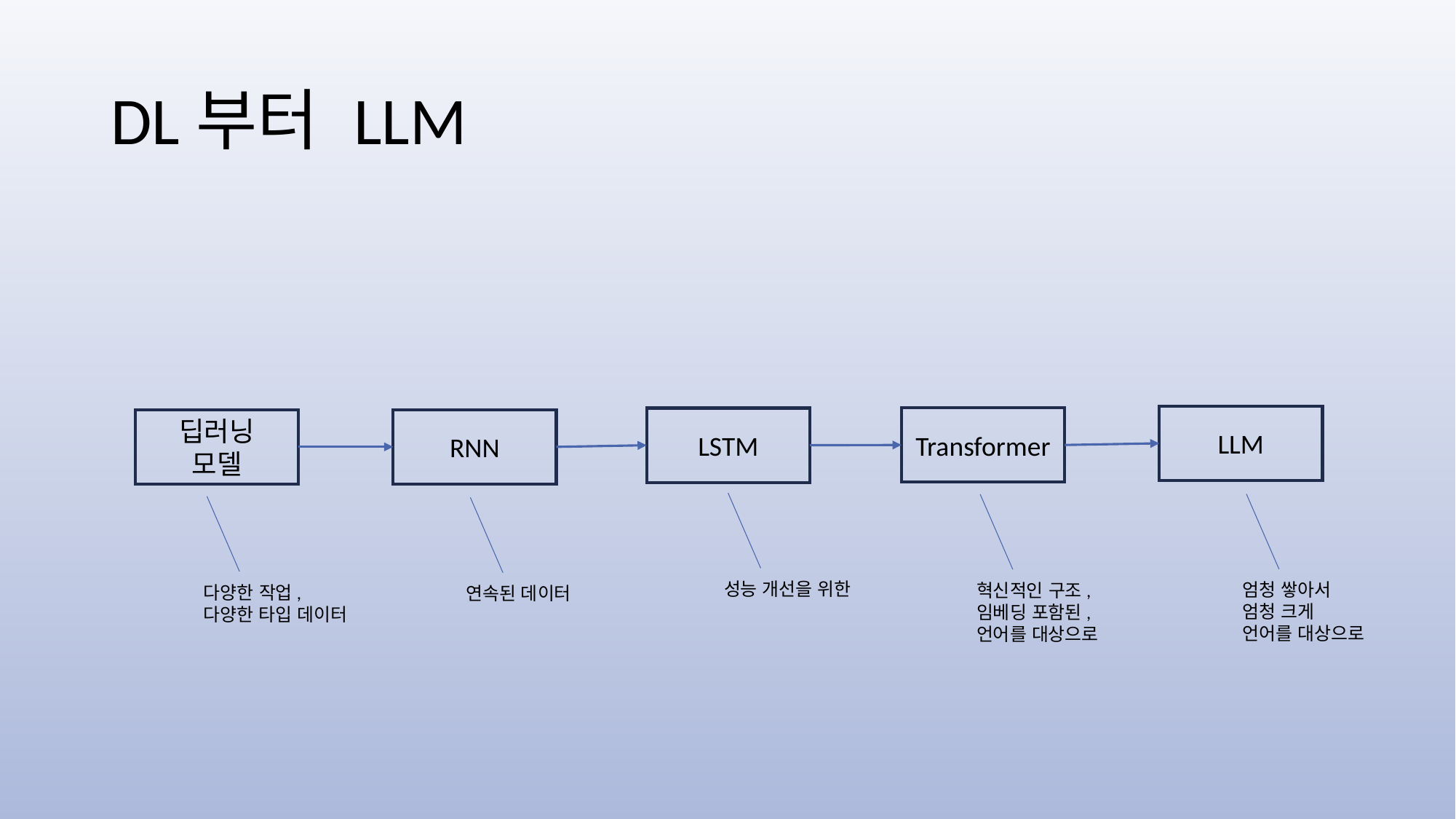

# DL부터 LLM
LLM
Transformer
LSTM
딥러닝
모델
RNN
성능 개선을 위한
엄청 쌓아서
엄청 크게
언어를 대상으로
혁신적인 구조,
임베딩 포함된,
언어를 대상으로
다양한 작업,
다양한 타입 데이터
연속된 데이터